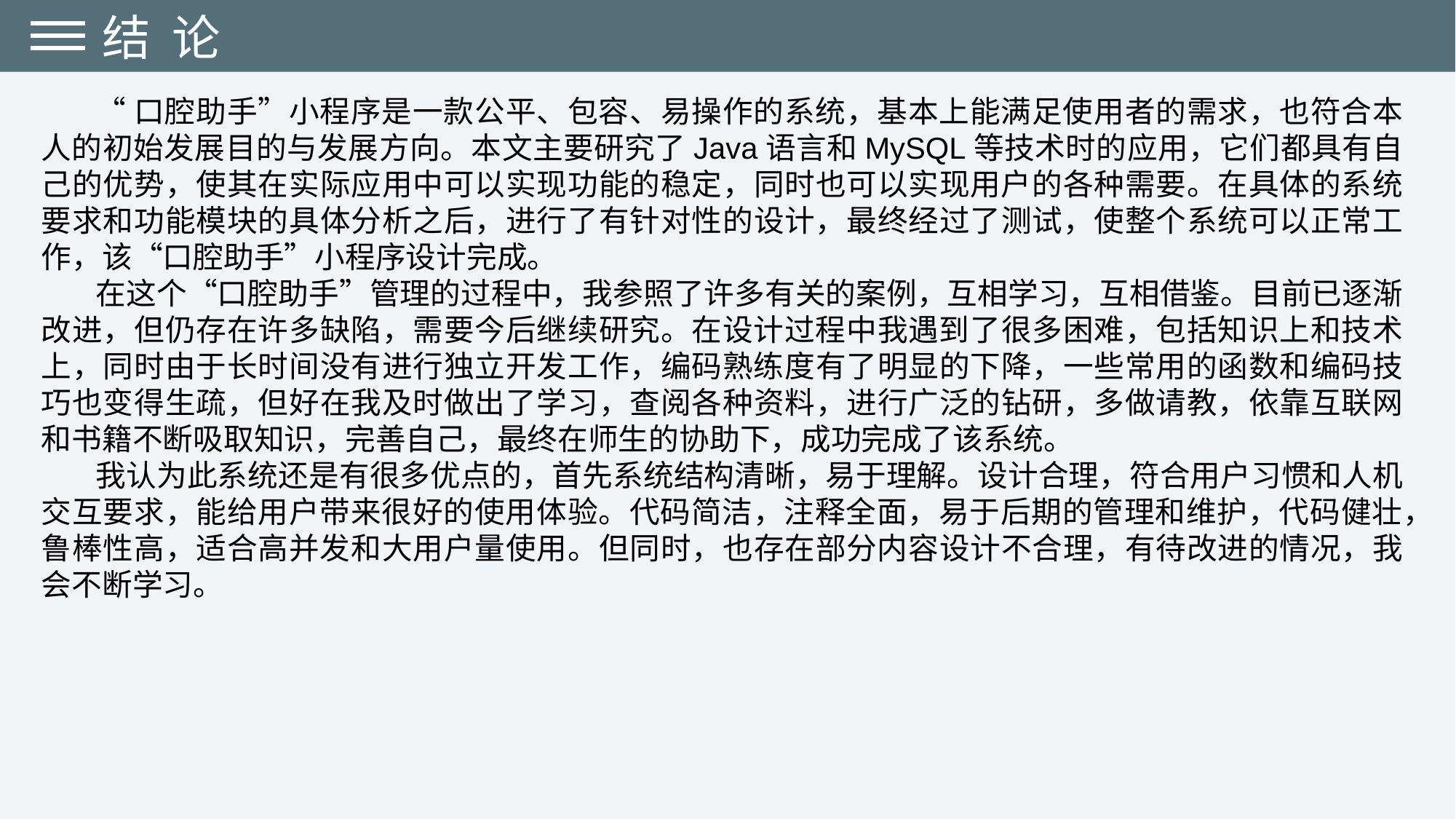

结  论
“口腔助手”小程序是一款公平、包容、易操作的系统，基本上能满足使用者的需求，也符合本人的初始发展目的与发展方向。本文主要研究了Java语言和MySQL等技术时的应用，它们都具有自己的优势，使其在实际应用中可以实现功能的稳定，同时也可以实现用户的各种需要。在具体的系统要求和功能模块的具体分析之后，进行了有针对性的设计，最终经过了测试，使整个系统可以正常工作，该“口腔助手”小程序设计完成。
在这个“口腔助手”管理的过程中，我参照了许多有关的案例，互相学习，互相借鉴。目前已逐渐改进，但仍存在许多缺陷，需要今后继续研究。在设计过程中我遇到了很多困难，包括知识上和技术上，同时由于长时间没有进行独立开发工作，编码熟练度有了明显的下降，一些常用的函数和编码技巧也变得生疏，但好在我及时做出了学习，查阅各种资料，进行广泛的钻研，多做请教，依靠互联网和书籍不断吸取知识，完善自己，最终在师生的协助下，成功完成了该系统。
我认为此系统还是有很多优点的，首先系统结构清晰，易于理解。设计合理，符合用户习惯和人机交互要求，能给用户带来很好的使用体验。代码简洁，注释全面，易于后期的管理和维护，代码健壮，鲁棒性高，适合高并发和大用户量使用。但同时，也存在部分内容设计不合理，有待改进的情况，我会不断学习。